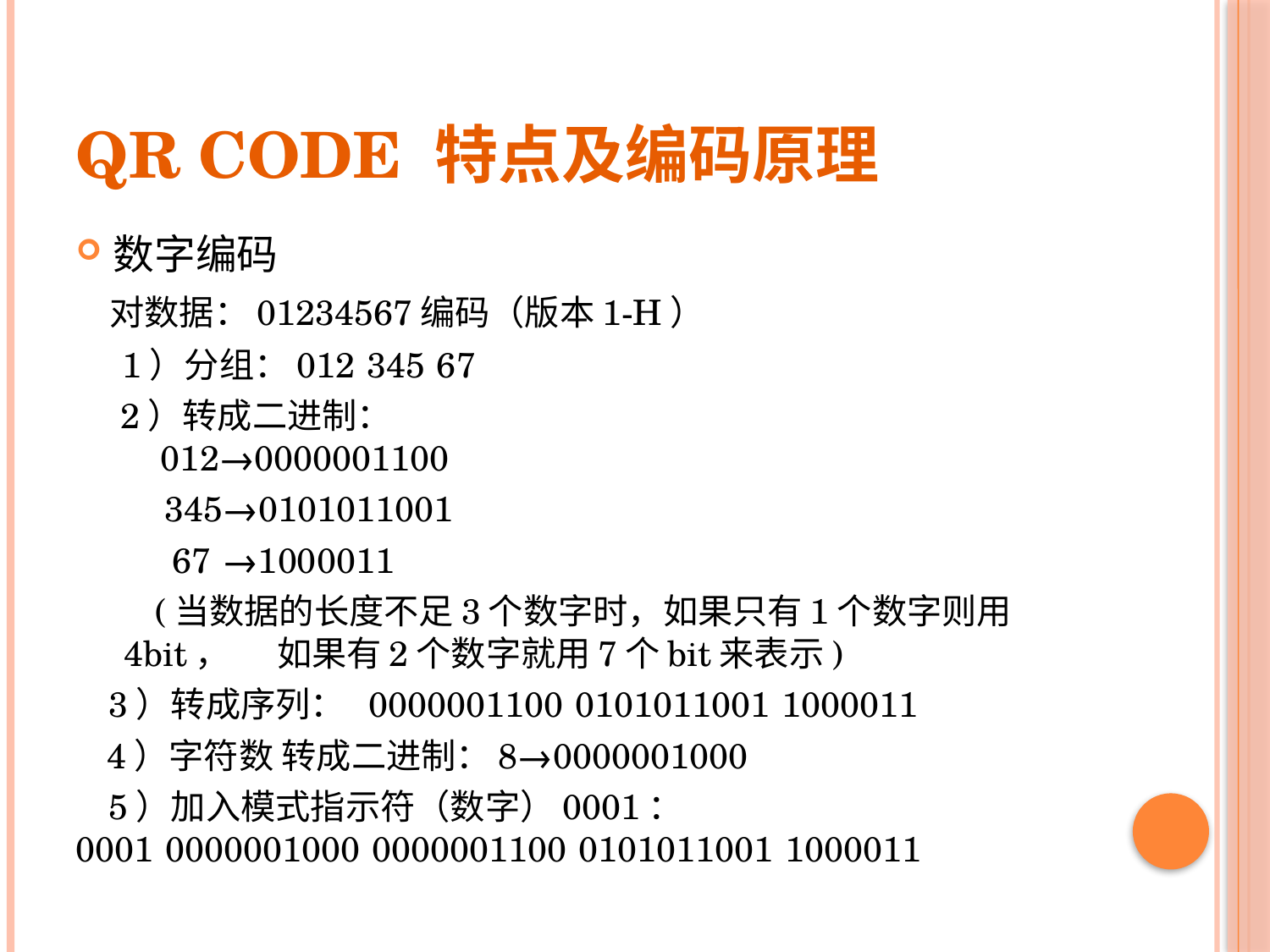

# QR Code 特点及编码原理
数字编码
   对数据：01234567编码（版本1-H）
    1）分组：012 345 67
    2）转成二进制：             012→0000001100
    345→0101011001
     67 →1000011
       (当数据的长度不足3个数字时，如果只有1个数字则用4bit，      如果有2个数字就用7个bit来表示)
   3）转成序列：  0000001100 0101011001 1000011
   4）字符数 转成二进制：8→0000001000
   5）加入模式指示符（数字）0001：   0001 0000001000 0000001100 0101011001 1000011